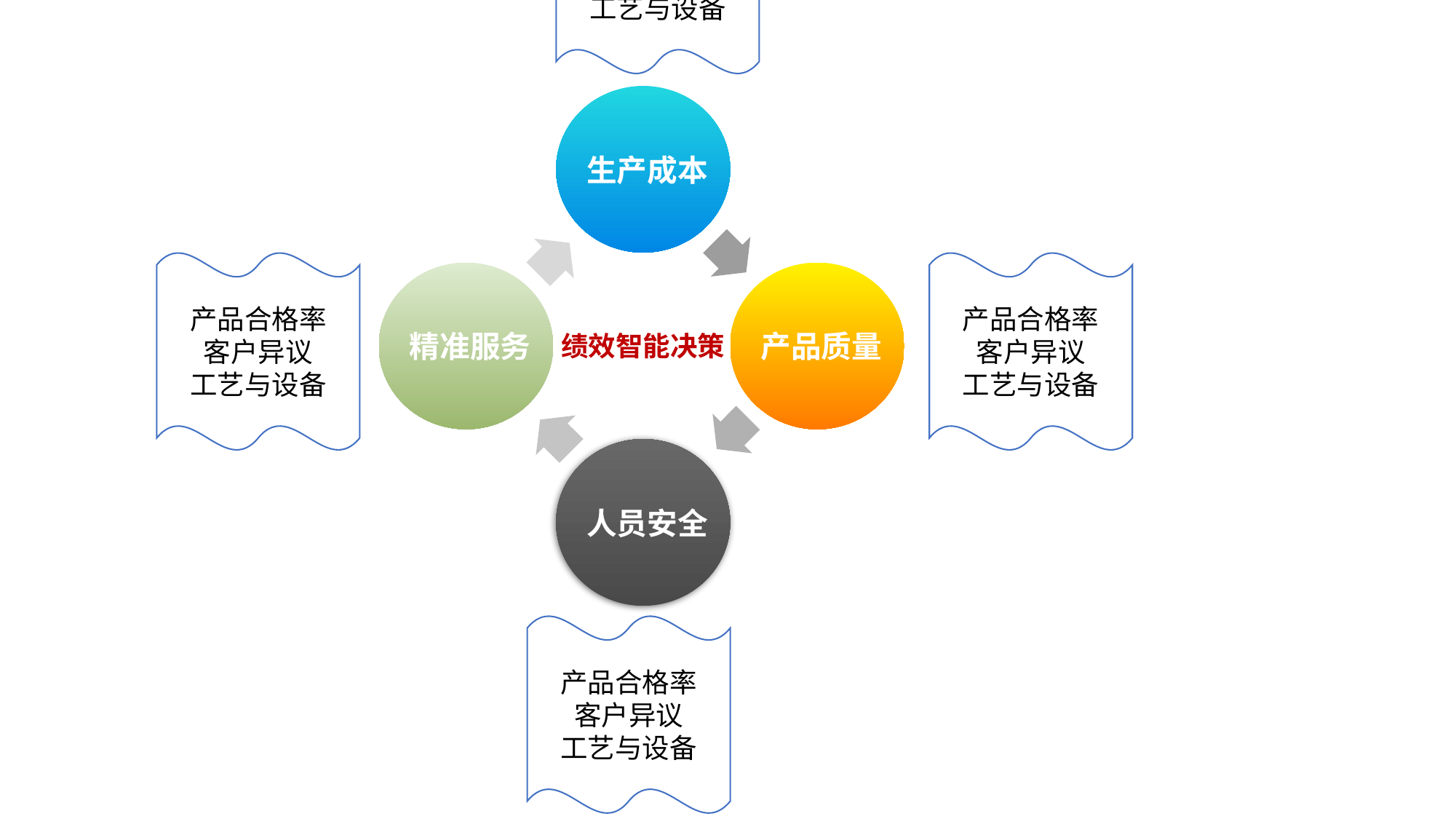

产品合格率
客户异议
工艺与设备

生产成本
产品合格率
客户异议
工艺与设备
产品合格率
客户异议
工艺与设备
精准服务
产品质量
绩效智能决策
人员安全
产品合格率
客户异议
工艺与设备